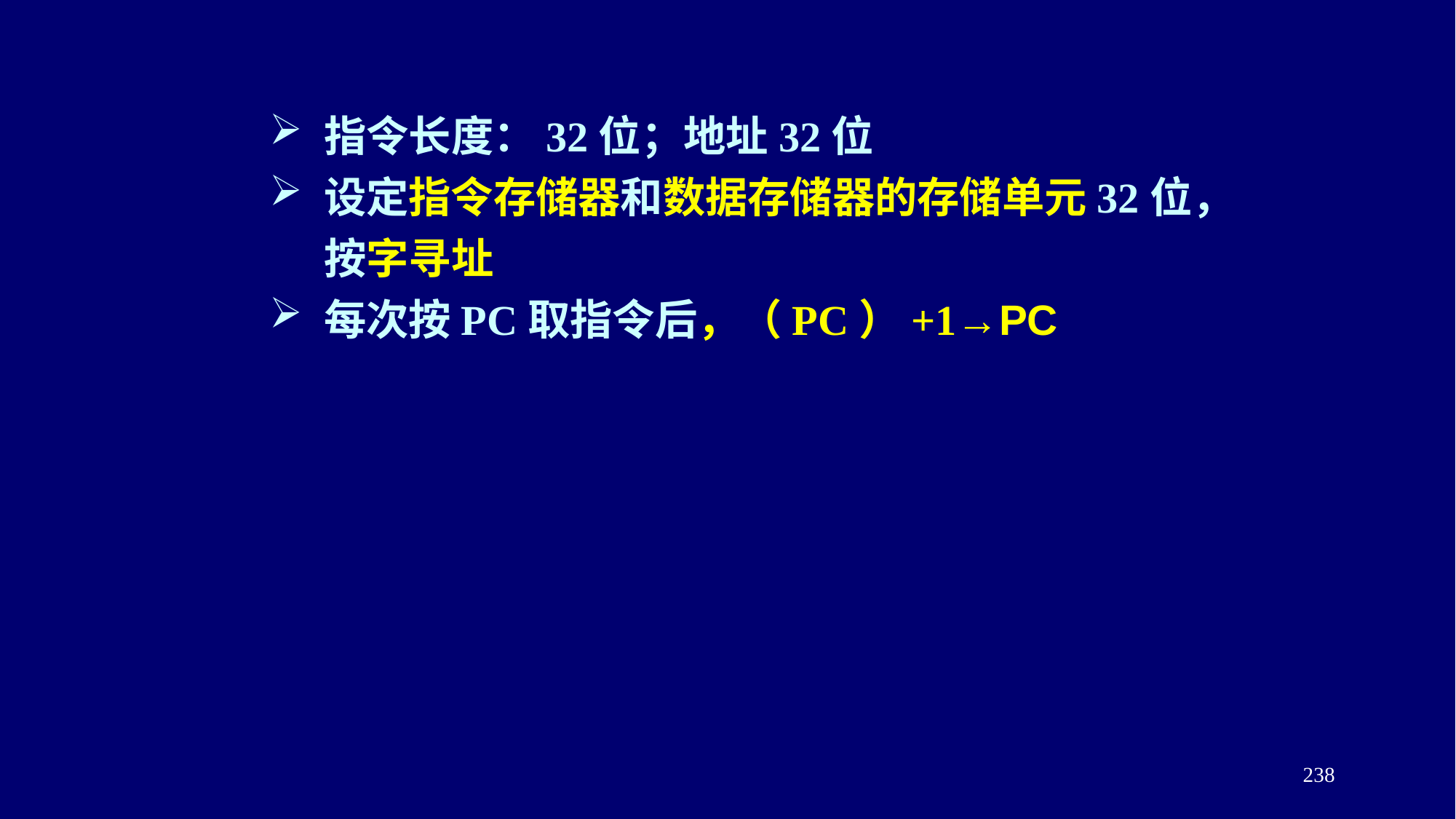

指令长度：32位；地址32位
设定指令存储器和数据存储器的存储单元32位，按字寻址
每次按PC取指令后，（PC）+1→PC
238